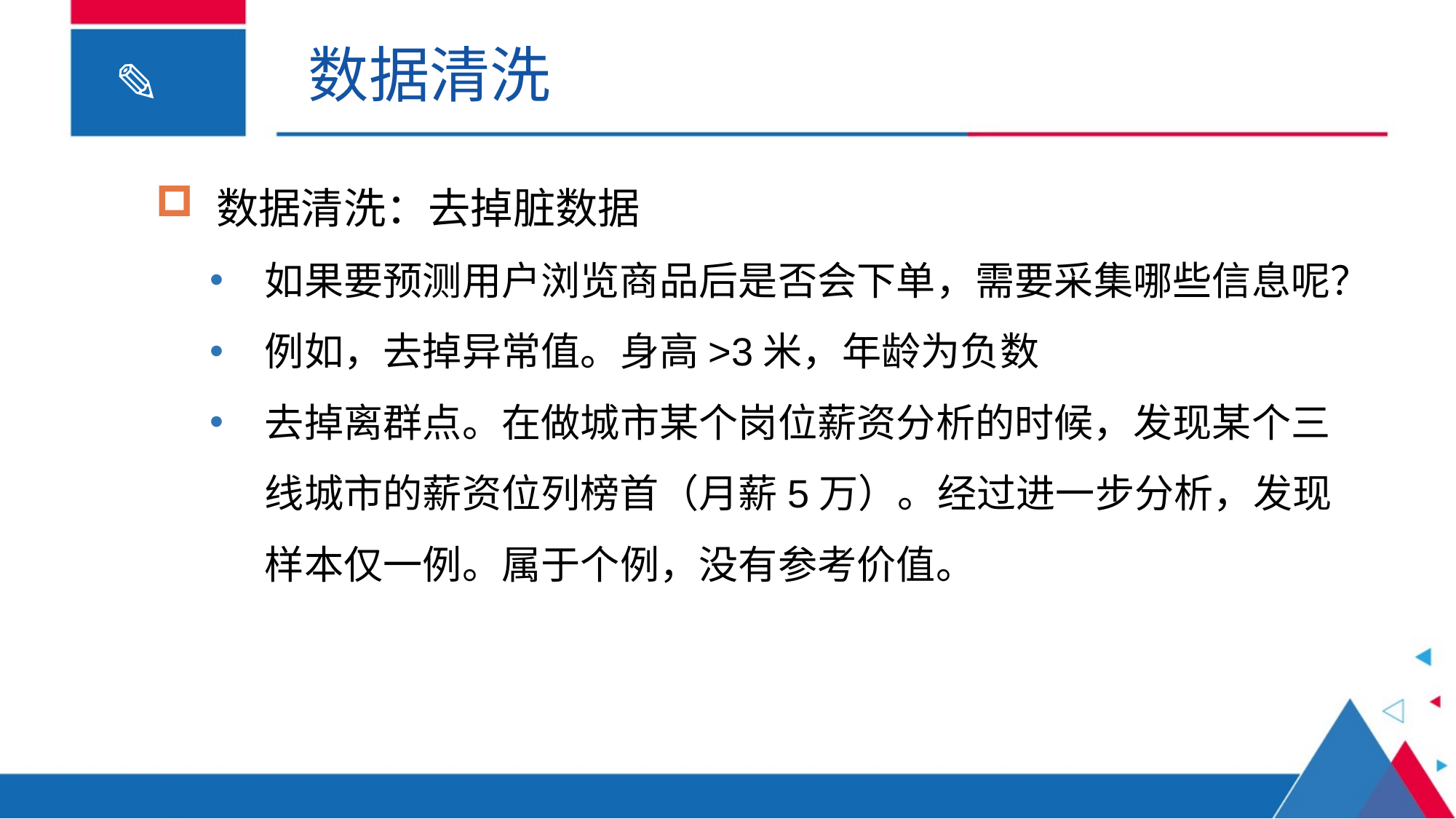

数据清洗
 数据清洗：去掉脏数据
如果要预测用户浏览商品后是否会下单，需要采集哪些信息呢？
例如，去掉异常值。身高>3米，年龄为负数
去掉离群点。在做城市某个岗位薪资分析的时候，发现某个三线城市的薪资位列榜首（月薪5万）。经过进一步分析，发现样本仅一例。属于个例，没有参考价值。